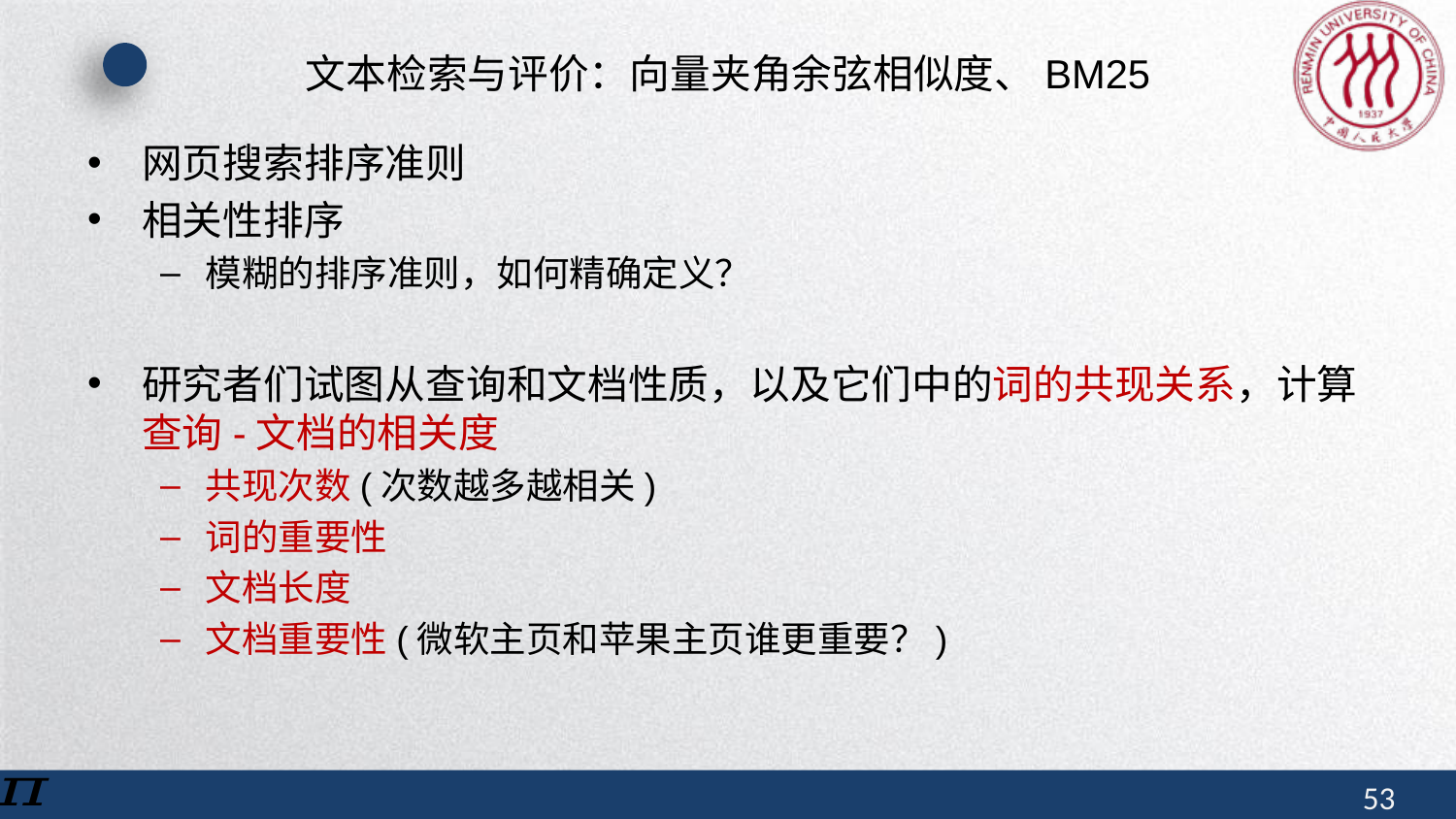

# 文本检索与评价：向量夹角余弦相似度、BM25
网页搜索排序准则
相关性排序
模糊的排序准则，如何精确定义？

研究者们试图从查询和文档性质，以及它们中的词的共现关系，计算查询-文档的相关度
共现次数(次数越多越相关)
词的重要性
文档长度
文档重要性(微软主页和苹果主页谁更重要？)